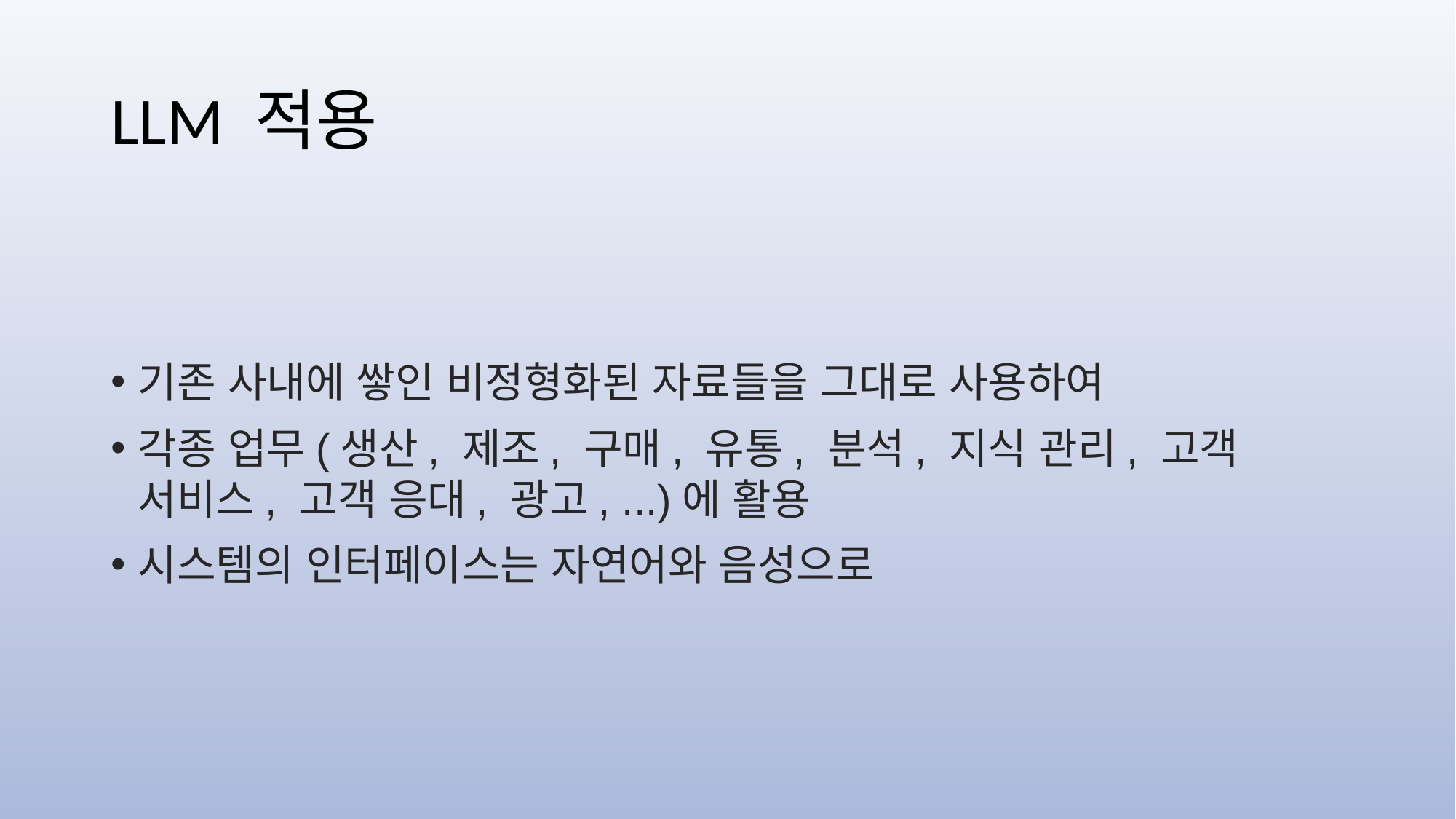

# LLM 적용

기존 사내에 쌓인 비정형화된 자료들을 그대로 사용하여
각종 업무(생산, 제조, 구매, 유통, 분석, 지식 관리, 고객 서비스, 고객 응대, 광고, ...)에 활용
시스템의 인터페이스는 자연어와 음성으로